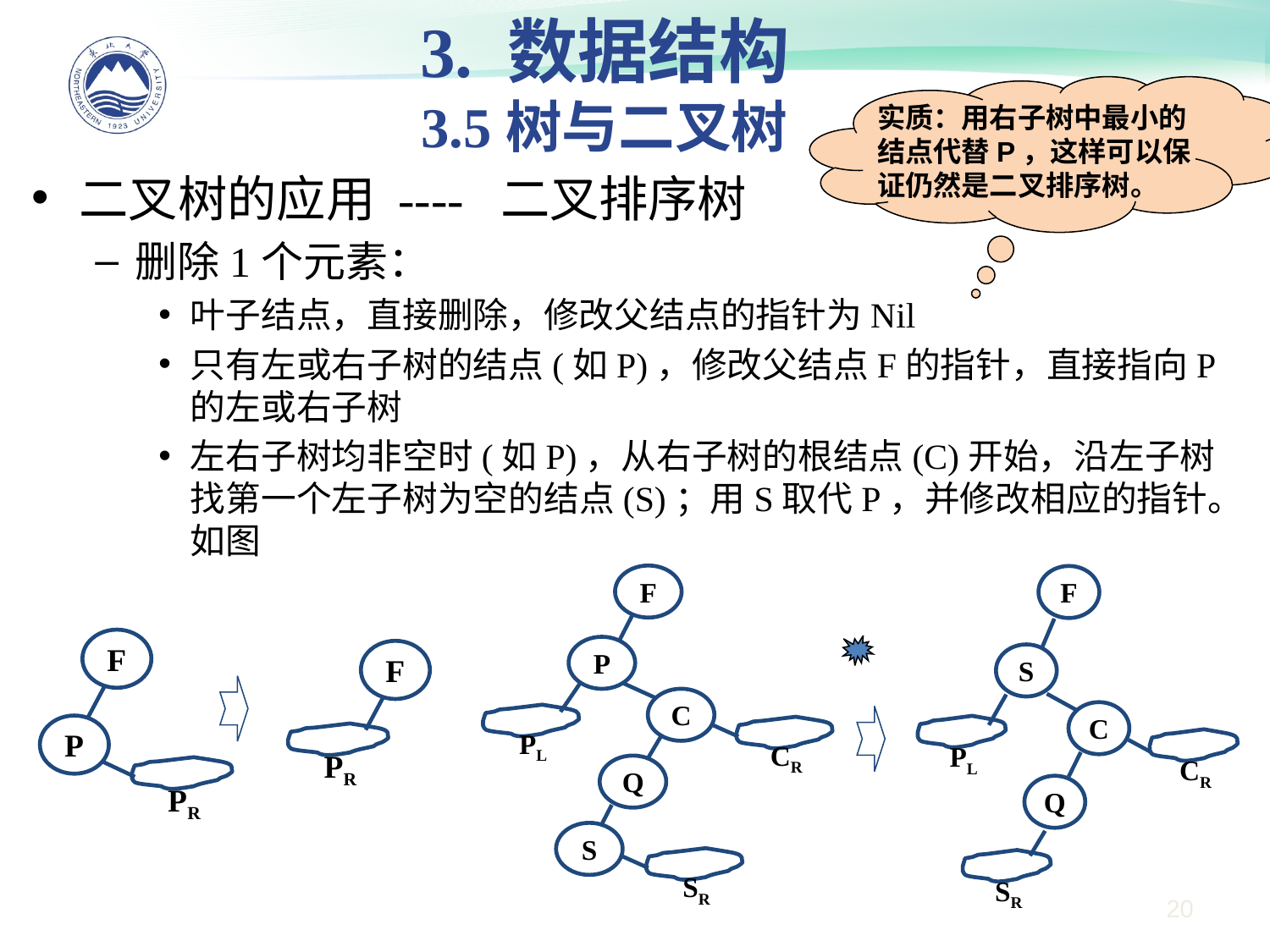

3. 数据结构
3.5树与二叉树
实质：用右子树中最小的结点代替P，这样可以保证仍然是二叉排序树。
二叉树的应用 ----  二叉排序树
删除1个元素：
叶子结点，直接删除，修改父结点的指针为Nil
只有左或右子树的结点(如P)，修改父结点F的指针，直接指向P的左或右子树
左右子树均非空时(如P)，从右子树的根结点(C)开始，沿左子树找第一个左子树为空的结点(S)；用S取代P，并修改相应的指针。如图
F

P

C

PL

CR

Q

S

SR

F

S

C

PL

CR

Q

SR
F

P

PR

F

PR

20